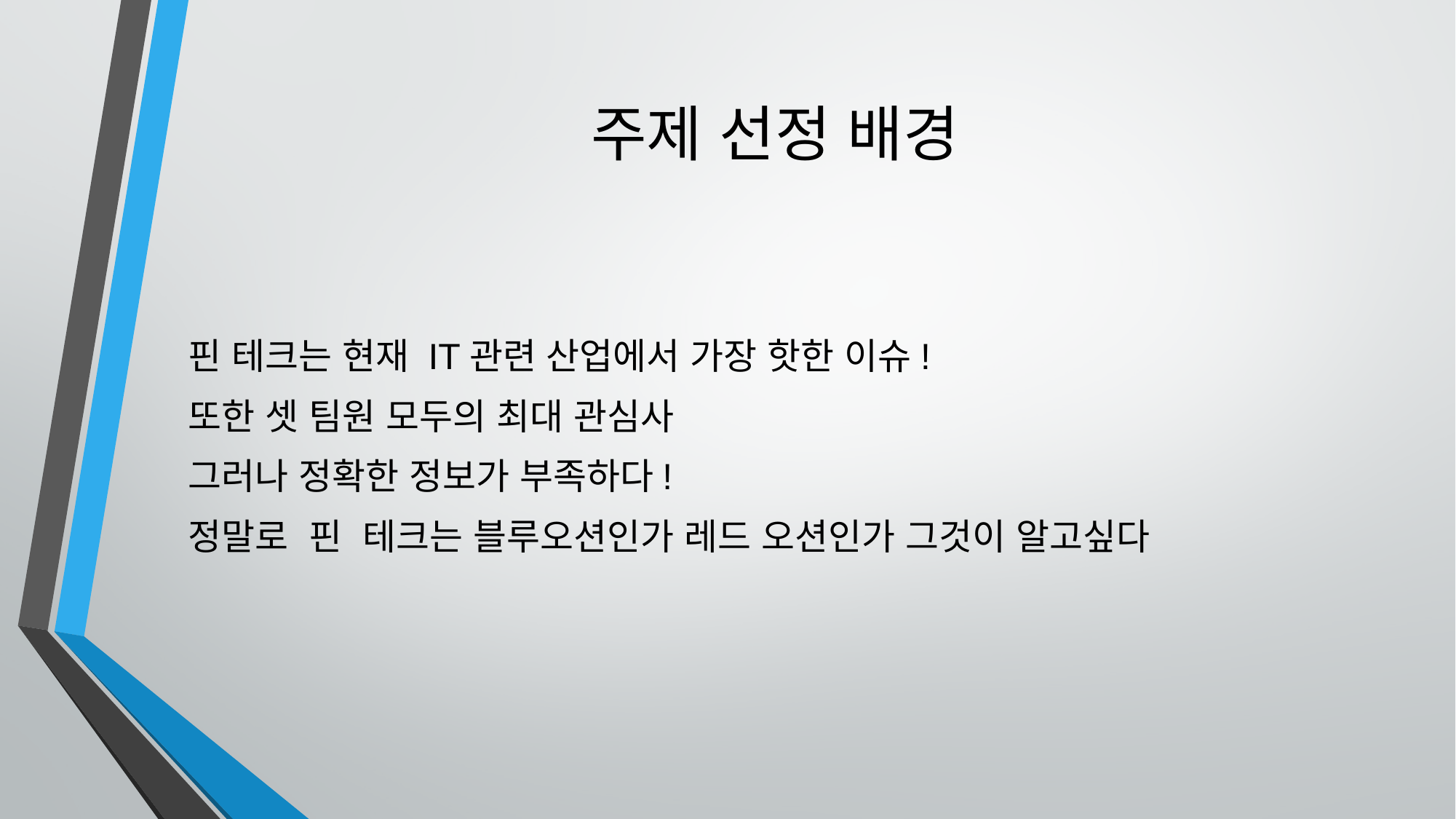

# 주제 선정 배경
핀 테크는 현재 IT관련 산업에서 가장 핫한 이슈!
또한 셋 팀원 모두의 최대 관심사
그러나 정확한 정보가 부족하다!
정말로  핀  테크는 블루오션인가 레드 오션인가 그것이 알고싶다